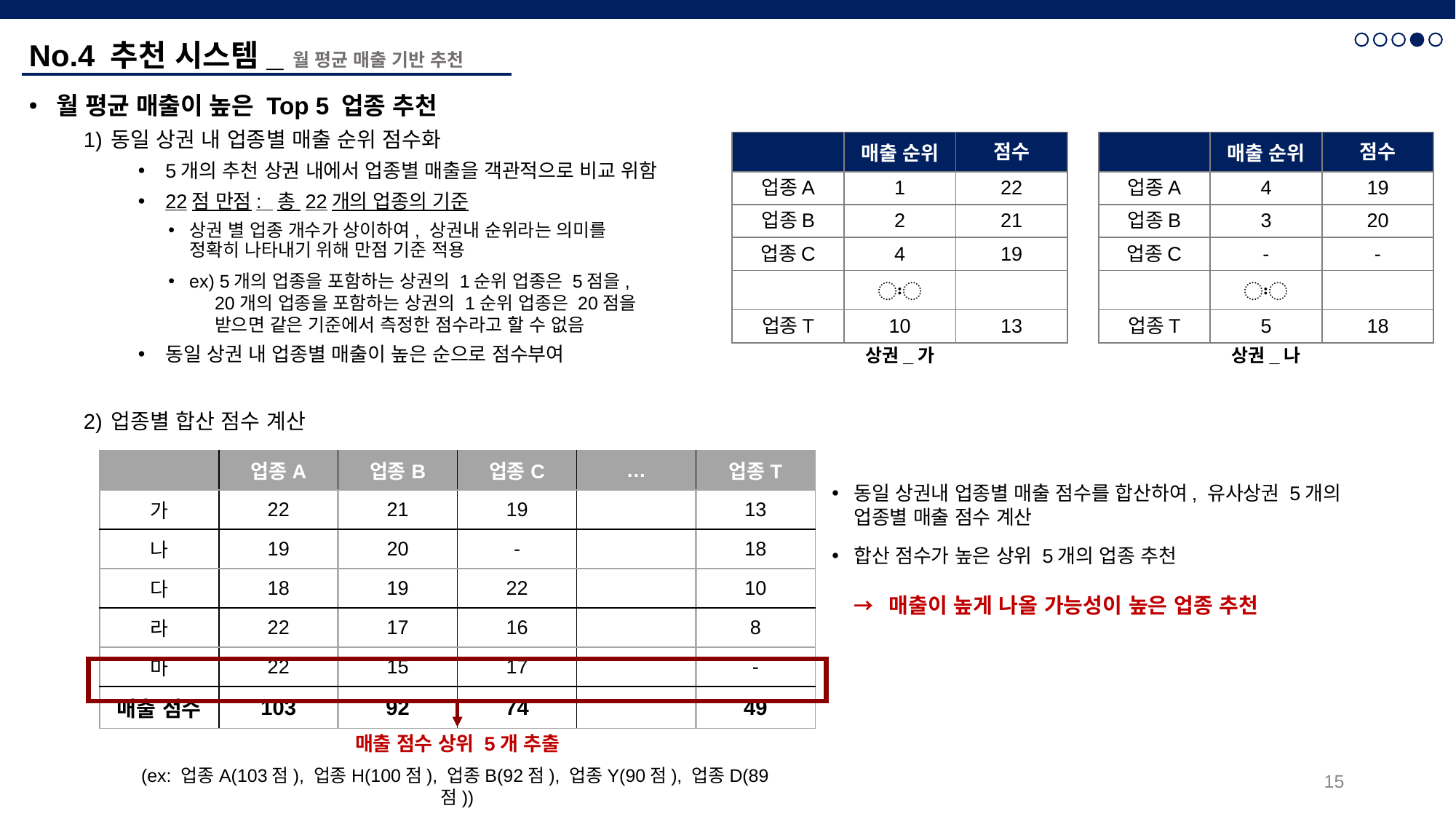

No.4 추천 시스템_ 월 평균 매출 기반 추천

월 평균 매출이 높은 Top 5 업종 추천
동일 상권 내 업종별 매출 순위 점수화
5개의 추천 상권 내에서 업종별 매출을 객관적으로 비교 위함
22점 만점:  총 22개의 업종의 기준
상권 별 업종 개수가 상이하여, 상권내 순위라는 의미를
정확히 나타내기 위해 만점 기준 적용
ex) 5개의 업종을 포함하는 상권의 1순위 업종은 5점을,
     20개의 업종을 포함하는 상권의 1순위 업종은 20점을
     받으면 같은 기준에서 측정한 점수라고 할 수 없음
동일 상권 내 업종별 매출이 높은 순으로 점수부여

업종별 합산 점수 계산

동일 상권내 업종별 매출 점수를 합산하여, 유사상권 5개의
업종별 매출 점수 계산
합산 점수가 높은 상위 5개의 업종 추천
  →  매출이 높게 나올 가능성이 높은 업종 추천

|  | 매출 순위 | 점수 |
| --- | --- | --- |
| 업종A | 1 | 22 |
| 업종B | 2 | 21 |
| 업종C | 4 | 19 |
|  | 〯 |  |
| 업종T | 10 | 13 |
|  | 매출 순위 | 점수 |
| --- | --- | --- |
| 업종A | 4 | 19 |
| 업종B | 3 | 20 |
| 업종C | - | - |
|  | 〯 |  |
| 업종T | 5 | 18 |
상권_가
상권_나
|  | 업종A | 업종B | 업종C | … | 업종T |
| --- | --- | --- | --- | --- | --- |
| 가 | 22 | 21 | 19 |  | 13 |
| 나 | 19 | 20 | - |  | 18 |
| 다 | 18 | 19 | 22 |  | 10 |
| 라 | 22 | 17 | 16 |  | 8 |
| 마 | 22 | 15 | 17 |  | - |
| 매출 점수 | 103 | 92 | 74 |  | 49 |

매출 점수 상위 5개 추출
(ex: 업종A(103점), 업종H(100점), 업종B(92점), 업종Y(90점), 업종D(89점))
15